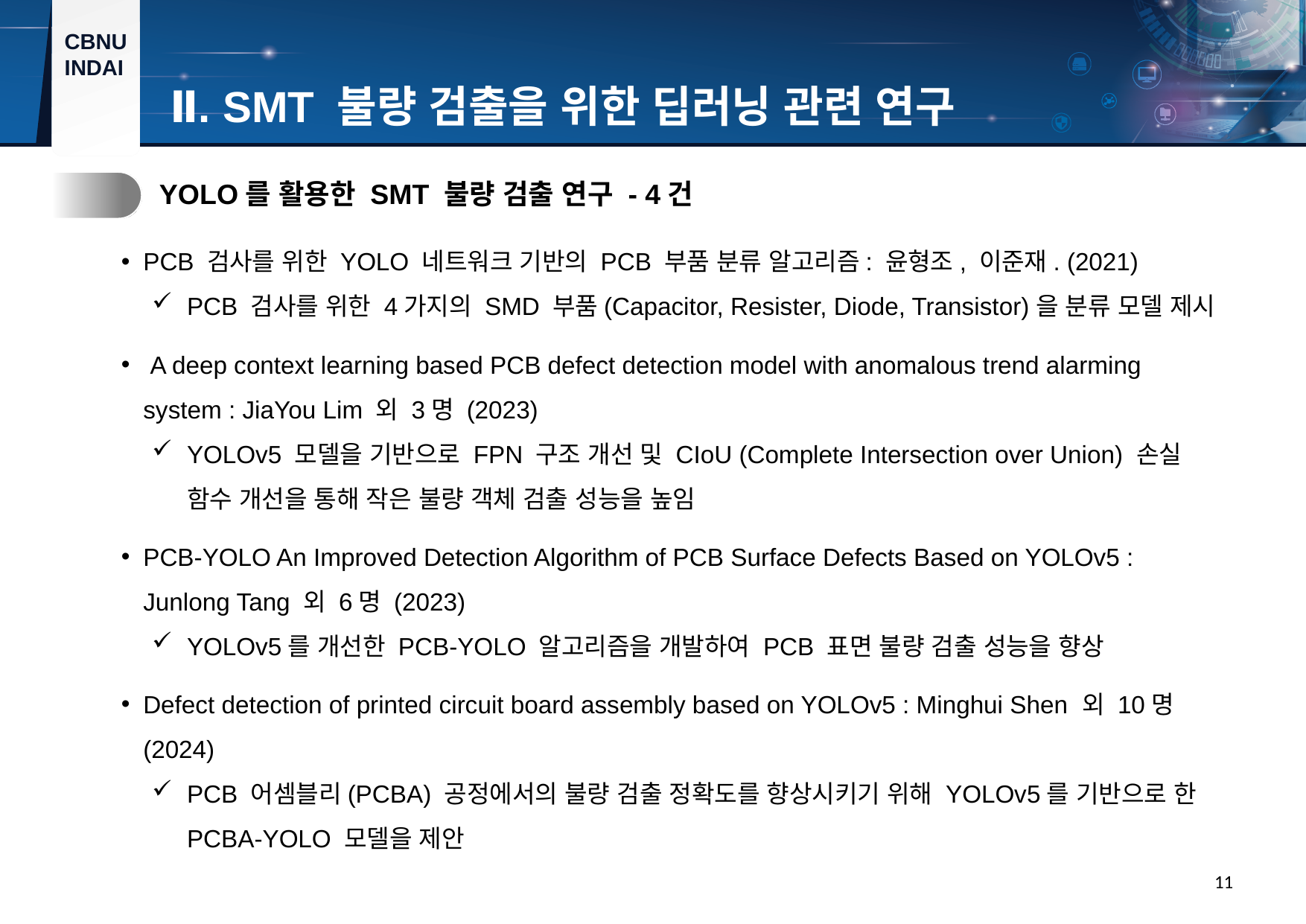

Ⅱ. SMT 불량 검출을 위한 딥러닝 관련 연구

2.
YOLO를 활용한 SMT 불량 검출 연구 - 4건
PCB 검사를 위한 YOLO 네트워크 기반의 PCB 부품 분류 알고리즘: 윤형조, 이준재. (2021)
PCB 검사를 위한 4가지의 SMD 부품(Capacitor, Resister, Diode, Transistor)을 분류 모델 제시

 A deep context learning based PCB defect detection model with anomalous trend alarming system : JiaYou Lim 외 3명 (2023)
YOLOv5 모델을 기반으로 FPN 구조 개선 및 CIoU (Complete Intersection over Union) 손실 함수 개선을 통해 작은 불량 객체 검출 성능을 높임

PCB-YOLO An Improved Detection Algorithm of PCB Surface Defects Based on YOLOv5 : Junlong Tang 외 6명 (2023)
YOLOv5를 개선한 PCB-YOLO 알고리즘을 개발하여 PCB 표면 불량 검출 성능을 향상

Defect detection of printed circuit board assembly based on YOLOv5 : Minghui Shen 외 10명 (2024)
PCB 어셈블리(PCBA) 공정에서의 불량 검출 정확도를 향상시키기 위해 YOLOv5를 기반으로 한 PCBA-YOLO 모델을 제안
11